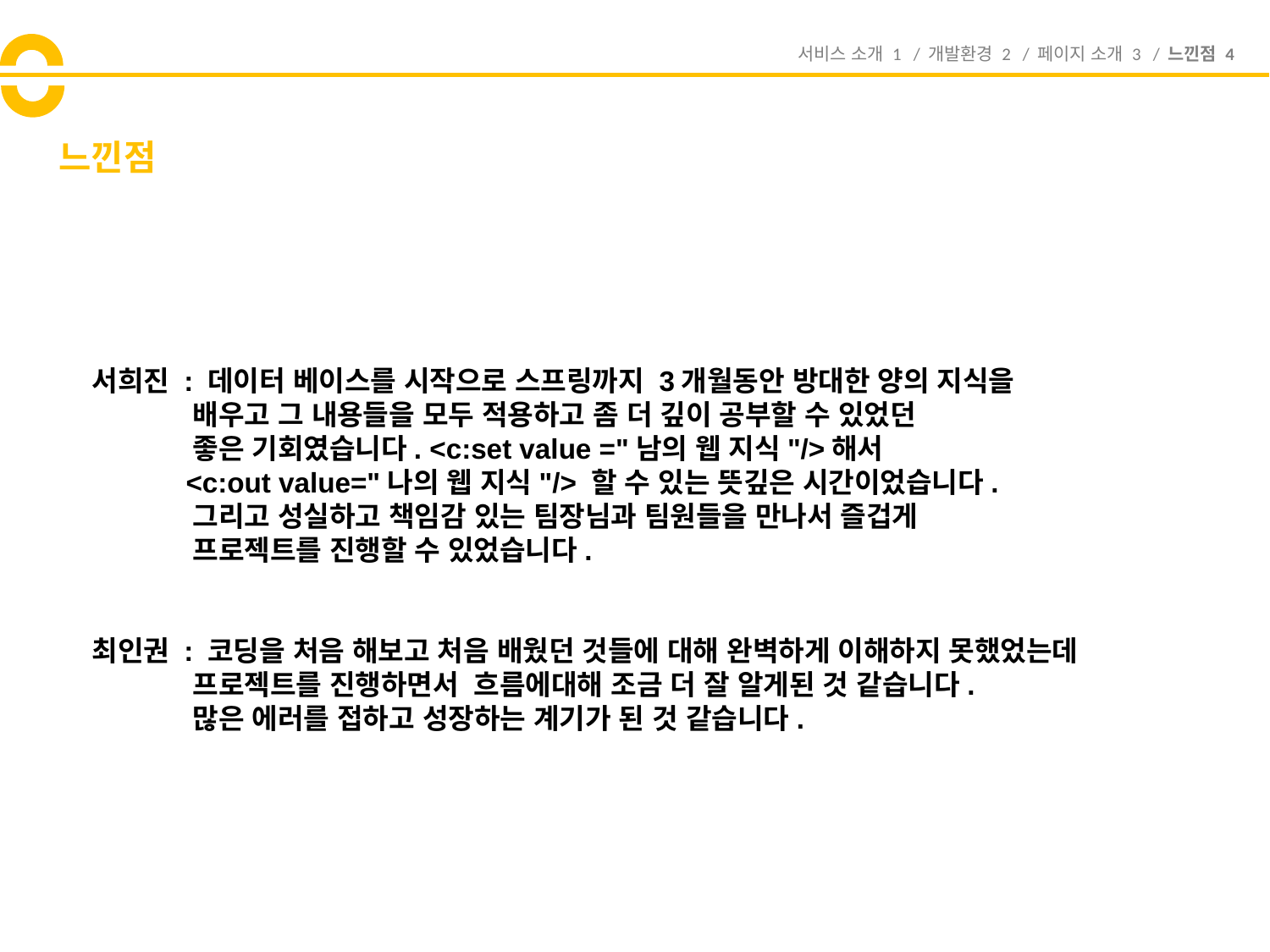

서비스 소개 1   / 개발환경 2   / 페이지 소개 3   / 느낀점 4

# 느낀점

서희진 : 데이터 베이스를 시작으로 스프링까지 3개월동안 방대한 양의 지식을
            배우고 그 내용들을 모두 적용하고 좀 더 깊이 공부할 수 있었던
            좋은 기회였습니다. <c:set value ="남의 웹 지식"/>해서
            <c:out value="나의 웹 지식"/> 할 수 있는 뜻깊은 시간이었습니다.
            그리고 성실하고 책임감 있는 팀장님과 팀원들을 만나서 즐겁게
            프로젝트를 진행할 수 있었습니다.

최인권 : 코딩을 처음 해보고 처음 배웠던 것들에 대해 완벽하게 이해하지 못했었는데
            프로젝트를 진행하면서  흐름에대해 조금 더 잘 알게된 것 같습니다.
            많은 에러를 접하고 성장하는 계기가 된 것 같습니다.